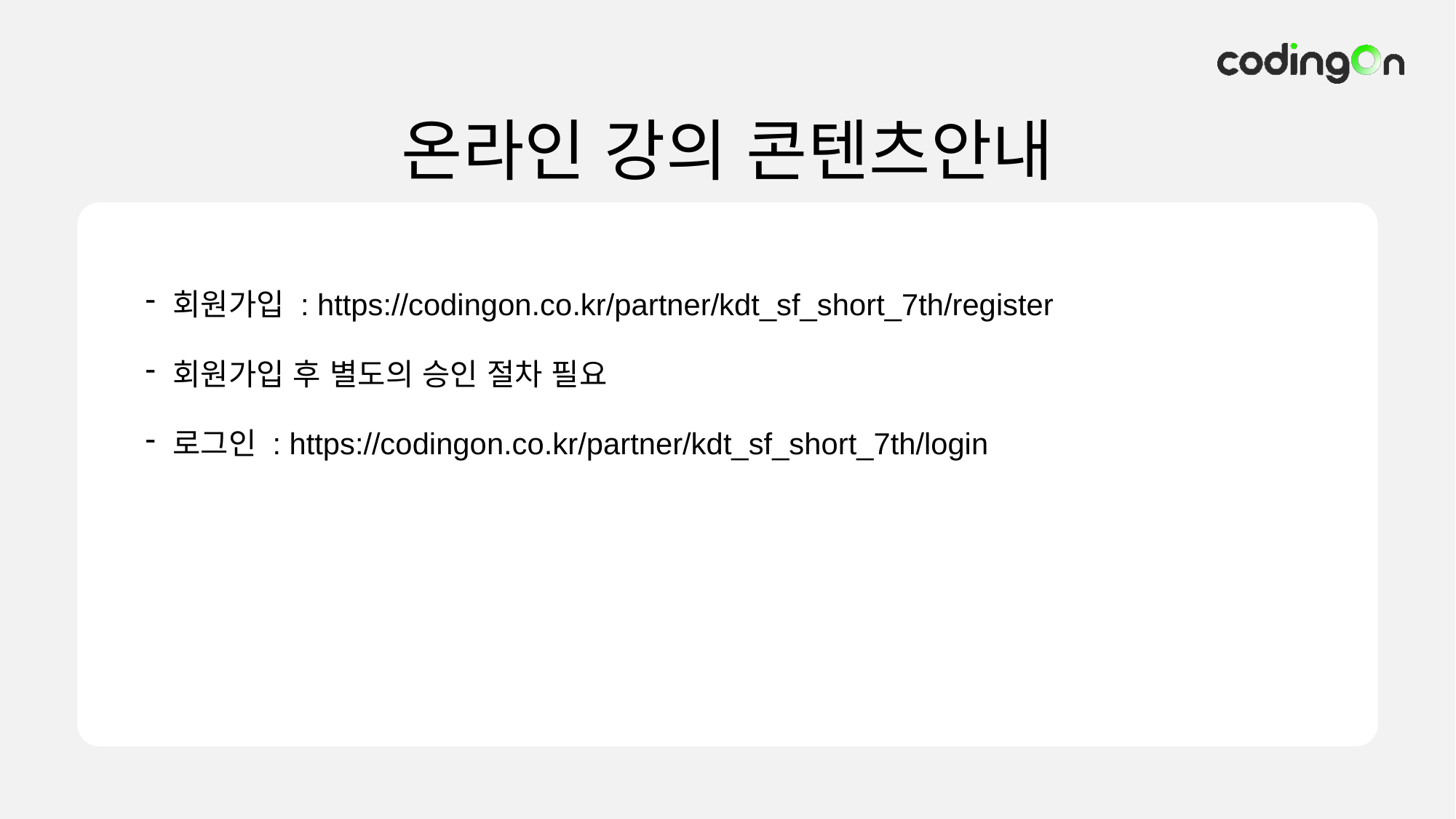

온라인 강의 콘텐츠안내

회원가입 : https://codingon.co.kr/partner/kdt_sf_short_7th/register
회원가입 후 별도의 승인 절차 필요
로그인 : https://codingon.co.kr/partner/kdt_sf_short_7th/login